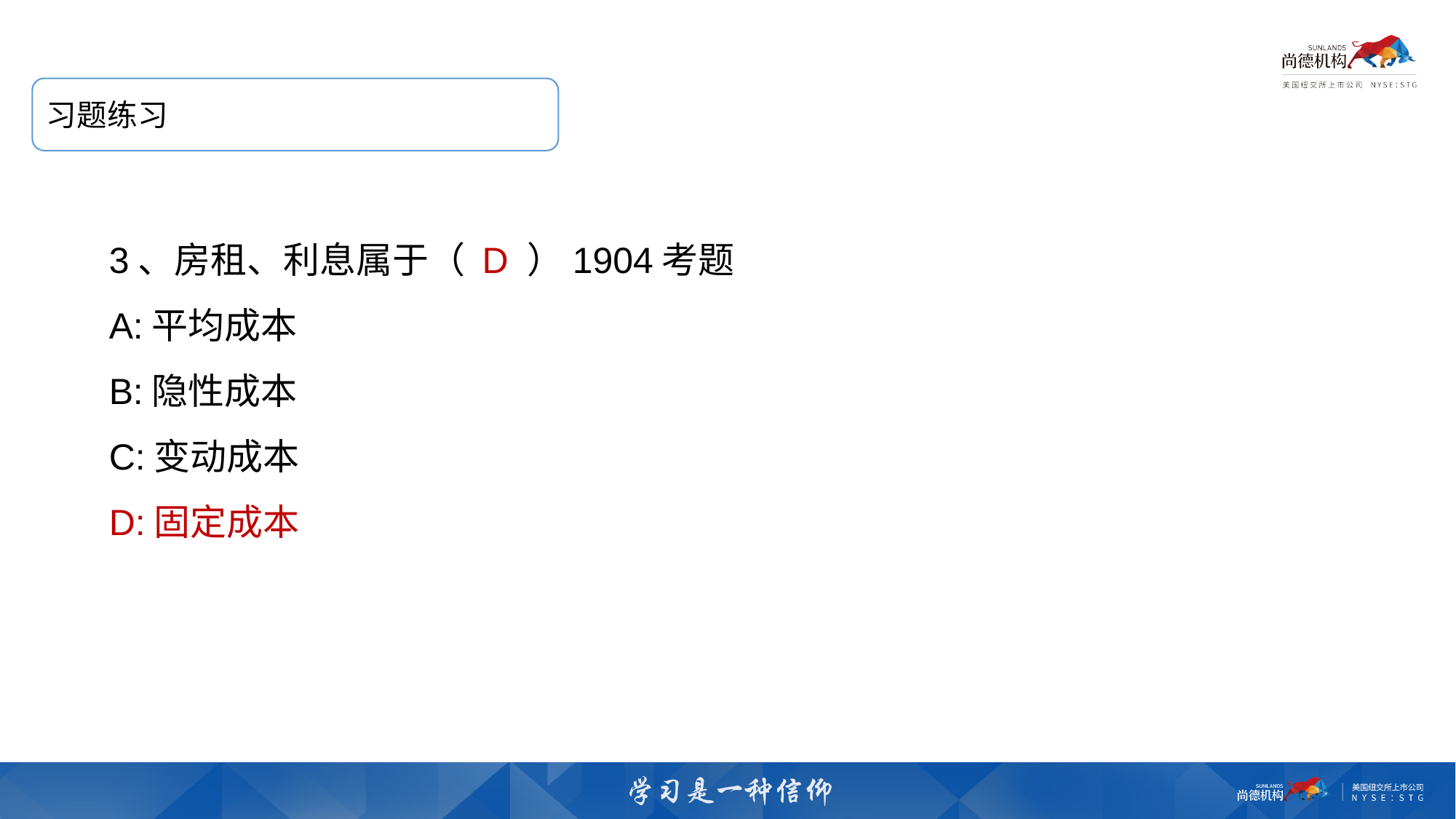

习题练习
3、房租、利息属于（ D ）1904考题
A:平均成本
B:隐性成本
C:变动成本
D:固定成本